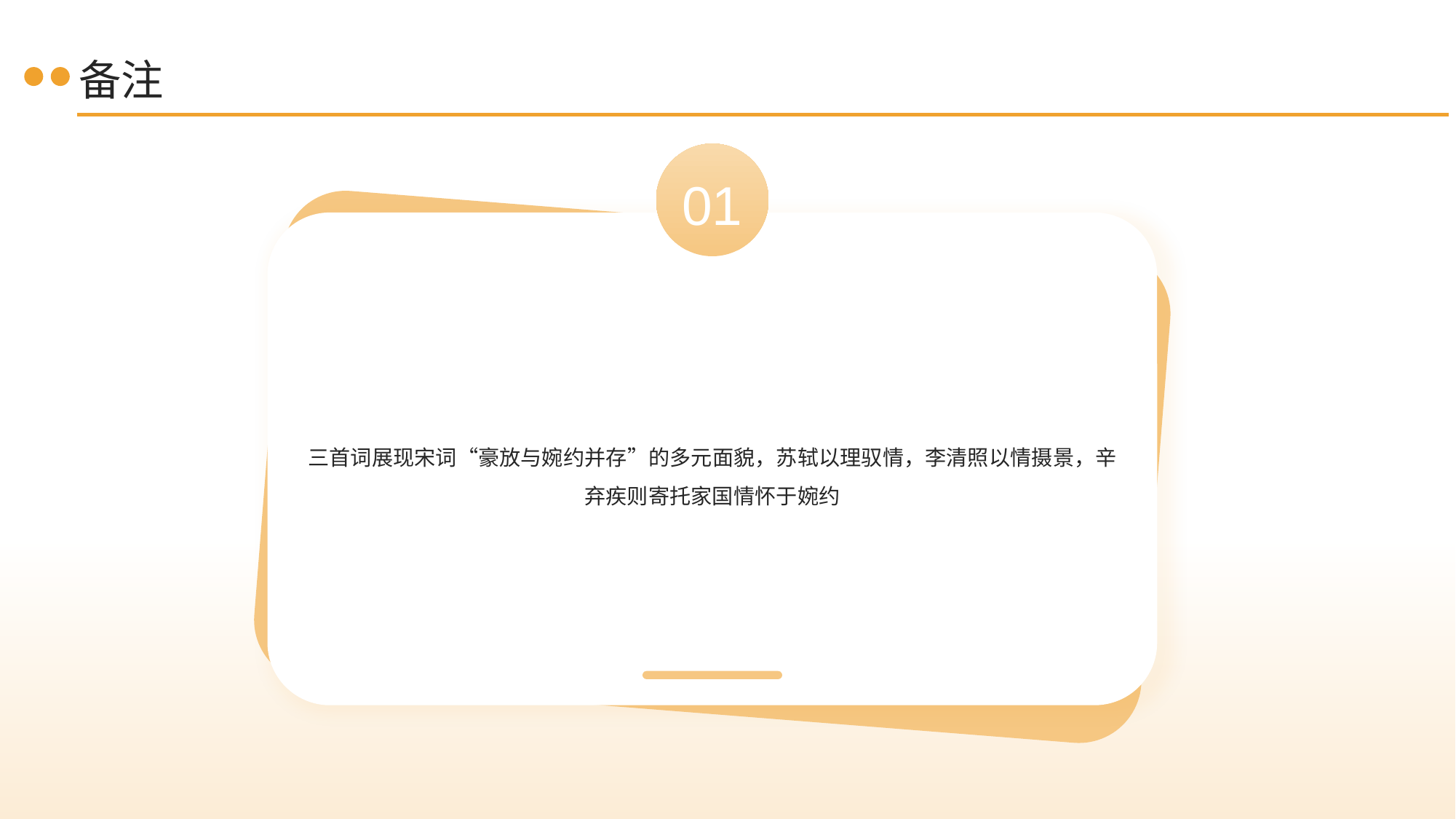

备注

01

三首词展现宋词“豪放与婉约并存”的多元面貌，苏轼以理驭情，李清照以情摄景，辛弃疾则寄托家国情怀于婉约